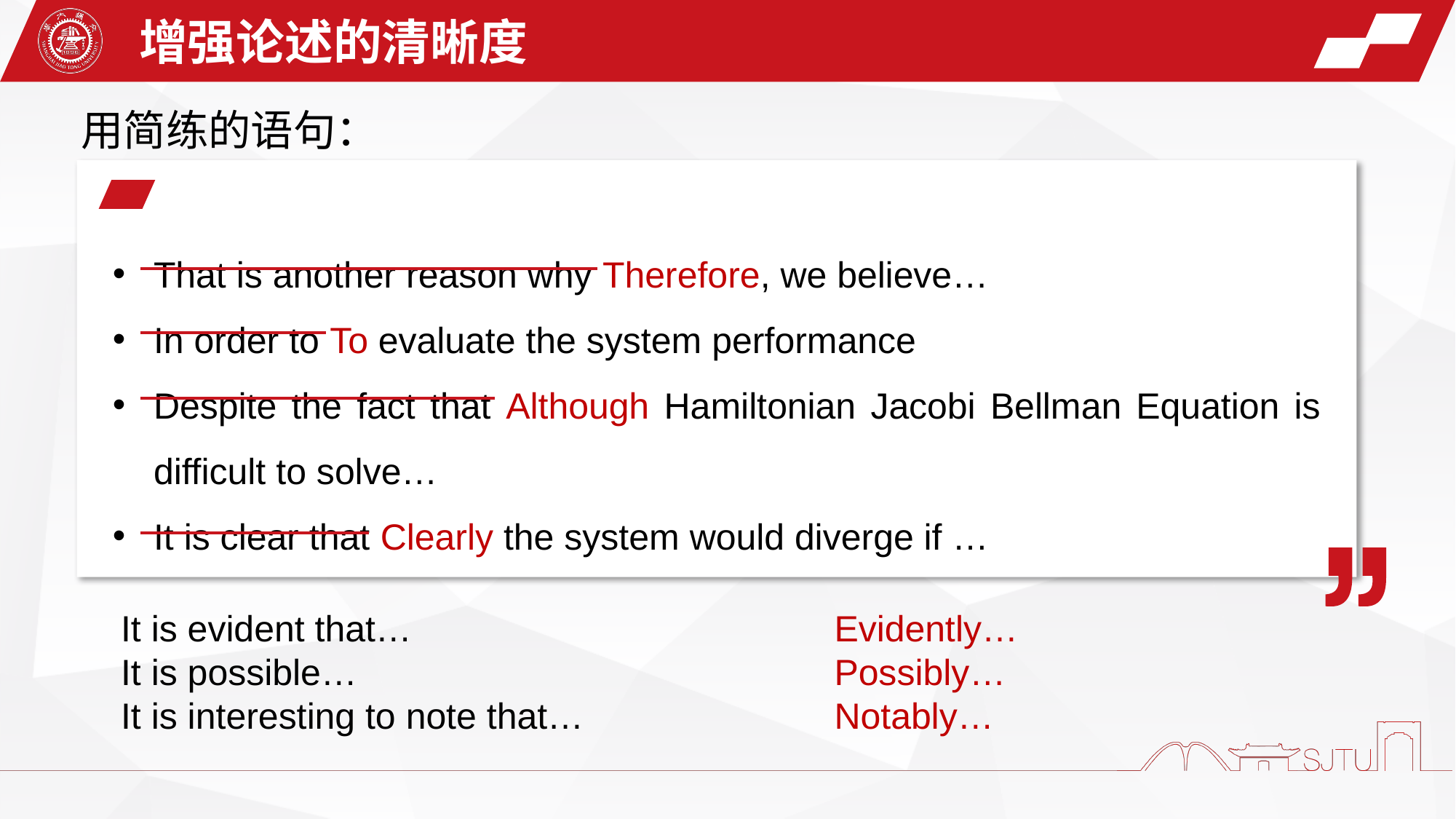

增强论述的清晰度
用简练的语句：

That is another reason why Therefore, we believe…
In order to To evaluate the system performance
Despite the fact that Although Hamiltonian Jacobi Bellman Equation is difficult to solve…
It is clear that Clearly the system would diverge if …

Evidently…
Possibly…
Notably…
It is evident that…
It is possible…
It is interesting to note that…